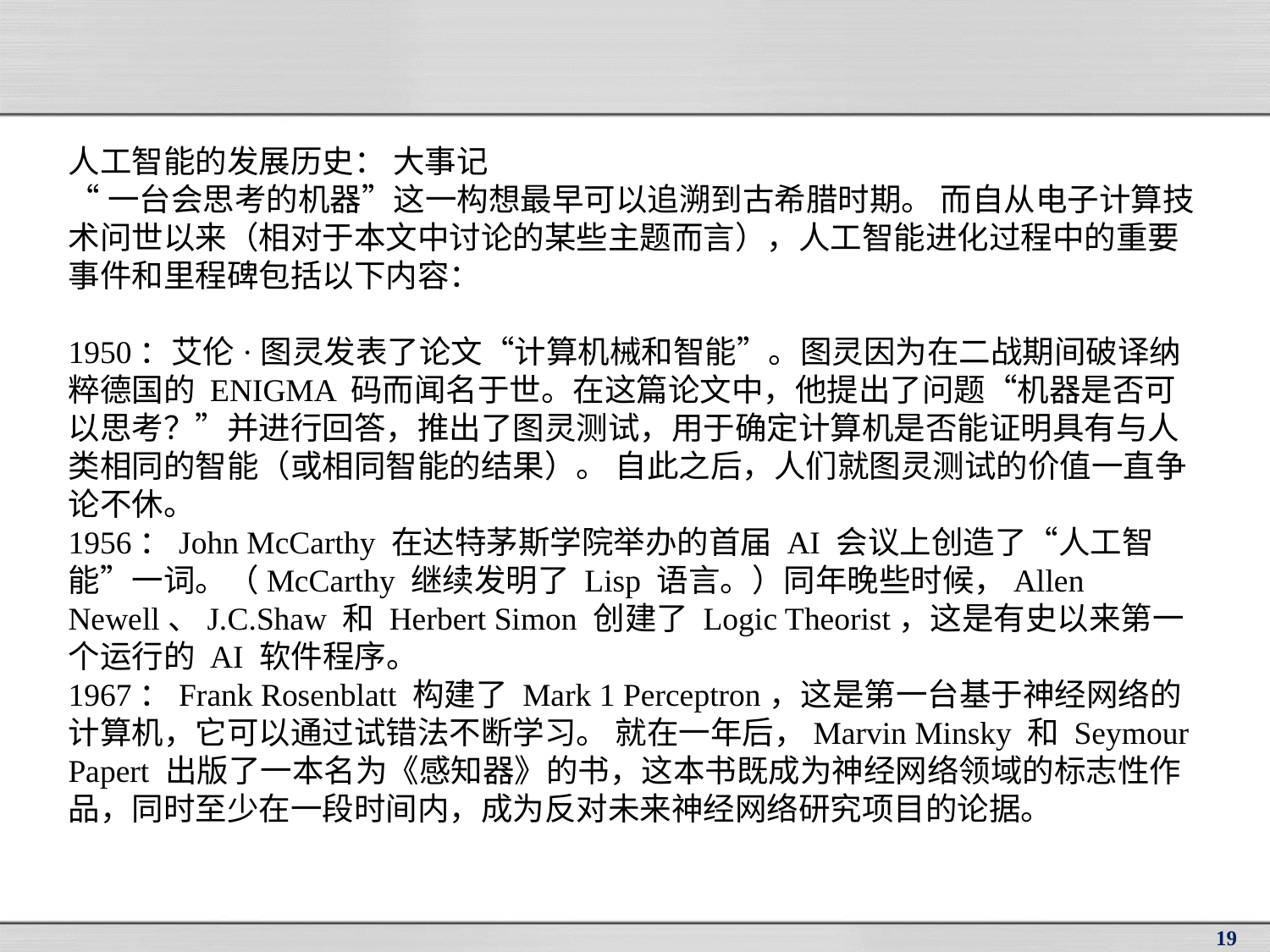

#
人工智能的发展历史： 大事记
“一台会思考的机器”这一构想最早可以追溯到古希腊时期。 而自从电子计算技术问世以来（相对于本文中讨论的某些主题而言），人工智能进化过程中的重要事件和里程碑包括以下内容：

1950：艾伦·图灵发表了论文“计算机械和智能”。图灵因为在二战期间破译纳粹德国的 ENIGMA 码而闻名于世。在这篇论文中，他提出了问题“机器是否可以思考？”并进行回答，推出了图灵测试，用于确定计算机是否能证明具有与人类相同的智能（或相同智能的结果）。 自此之后，人们就图灵测试的价值一直争论不休。
1956：John McCarthy 在达特茅斯学院举办的首届 AI 会议上创造了“人工智能”一词。（McCarthy 继续发明了 Lisp 语言。）同年晚些时候，Allen Newell、J.C.Shaw 和 Herbert Simon 创建了 Logic Theorist，这是有史以来第一个运行的 AI 软件程序。
1967：Frank Rosenblatt 构建了 Mark 1 Perceptron，这是第一台基于神经网络的计算机，它可以通过试错法不断学习。 就在一年后，Marvin Minsky 和 Seymour Papert 出版了一本名为《感知器》的书，这本书既成为神经网络领域的标志性作品，同时至少在一段时间内，成为反对未来神经网络研究项目的论据。

19